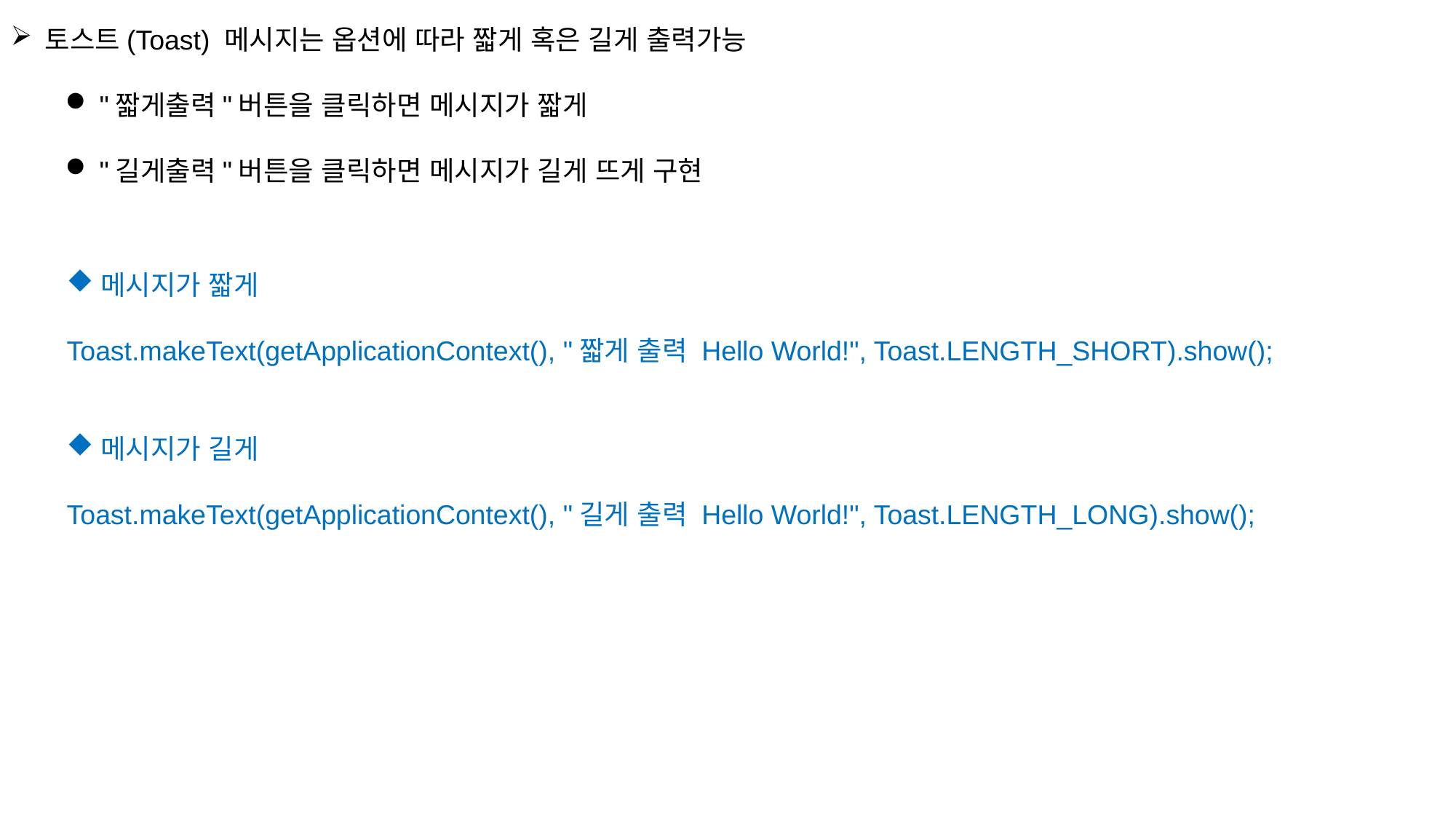

토스트(Toast) 메시지는 옵션에 따라 짧게 혹은 길게 출력가능

"짧게출력"버튼을 클릭하면 메시지가 짧게

"길게출력"버튼을 클릭하면 메시지가 길게 뜨게 구현
메시지가 짧게

Toast.makeText(getApplicationContext(), "짧게 출력 Hello World!", Toast.LENGTH_SHORT).show();

메시지가 길게

Toast.makeText(getApplicationContext(), "길게 출력 Hello World!", Toast.LENGTH_LONG).show();